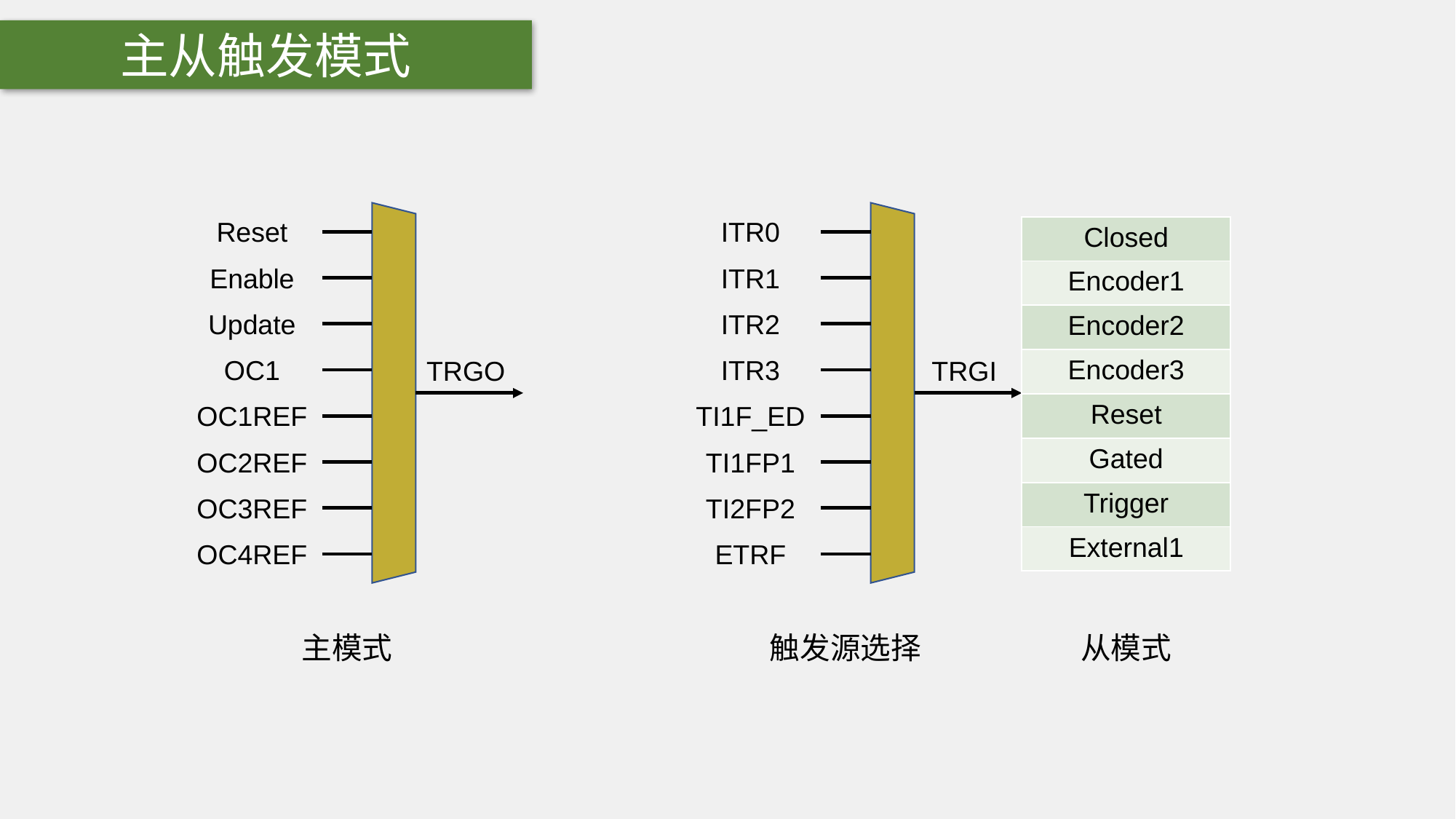

主从触发模式
Reset
ITR0
| Closed |
| --- |
| Encoder1 |
| Encoder2 |
| Encoder3 |
| Reset |
| Gated |
| Trigger |
| External1 |
Enable
ITR1
Update
ITR2
OC1
ITR3
TRGO
TRGI

OC1REF
TI1F_ED
OC2REF
TI1FP1
OC3REF
TI2FP2
OC4REF
ETRF
主模式
触发源选择
从模式